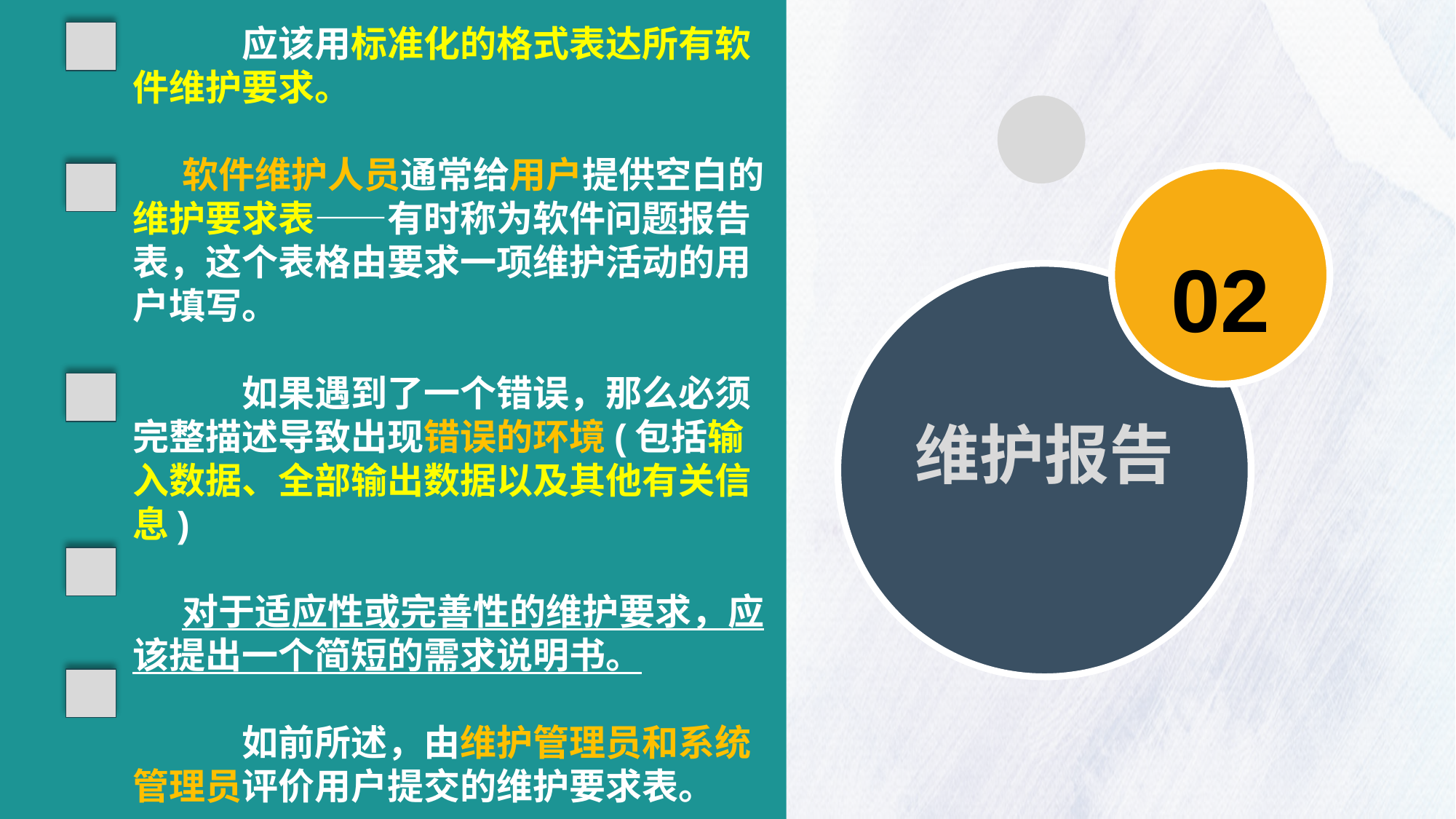

应该用标准化的格式表达所有软件维护要求。

     软件维护人员通常给用户提供空白的维护要求表——有时称为软件问题报告表，这个表格由要求一项维护活动的用户填写。

	如果遇到了一个错误，那么必须完整描述导致出现错误的环境(包括输入数据、全部输出数据以及其他有关信息)

     对于适应性或完善性的维护要求，应该提出一个简短的需求说明书。

	如前所述，由维护管理员和系统管理员评价用户提交的维护要求表。

02

维护报告